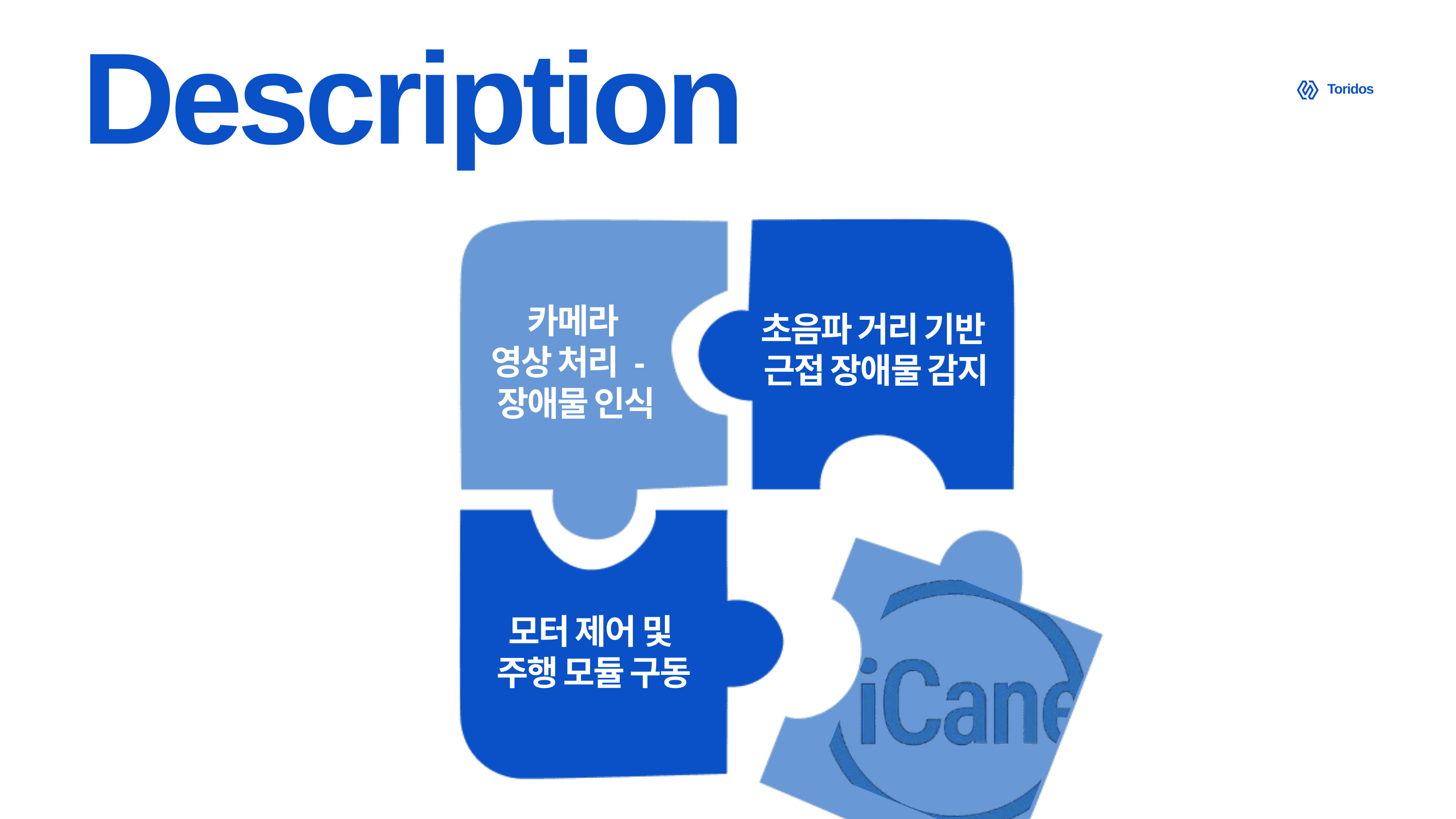

Description

Toridos

카메라
영상 처리 -
장애물 인식

초음파 거리 기반
근접 장애물 감지

모터 제어 및
주행 모듈 구동